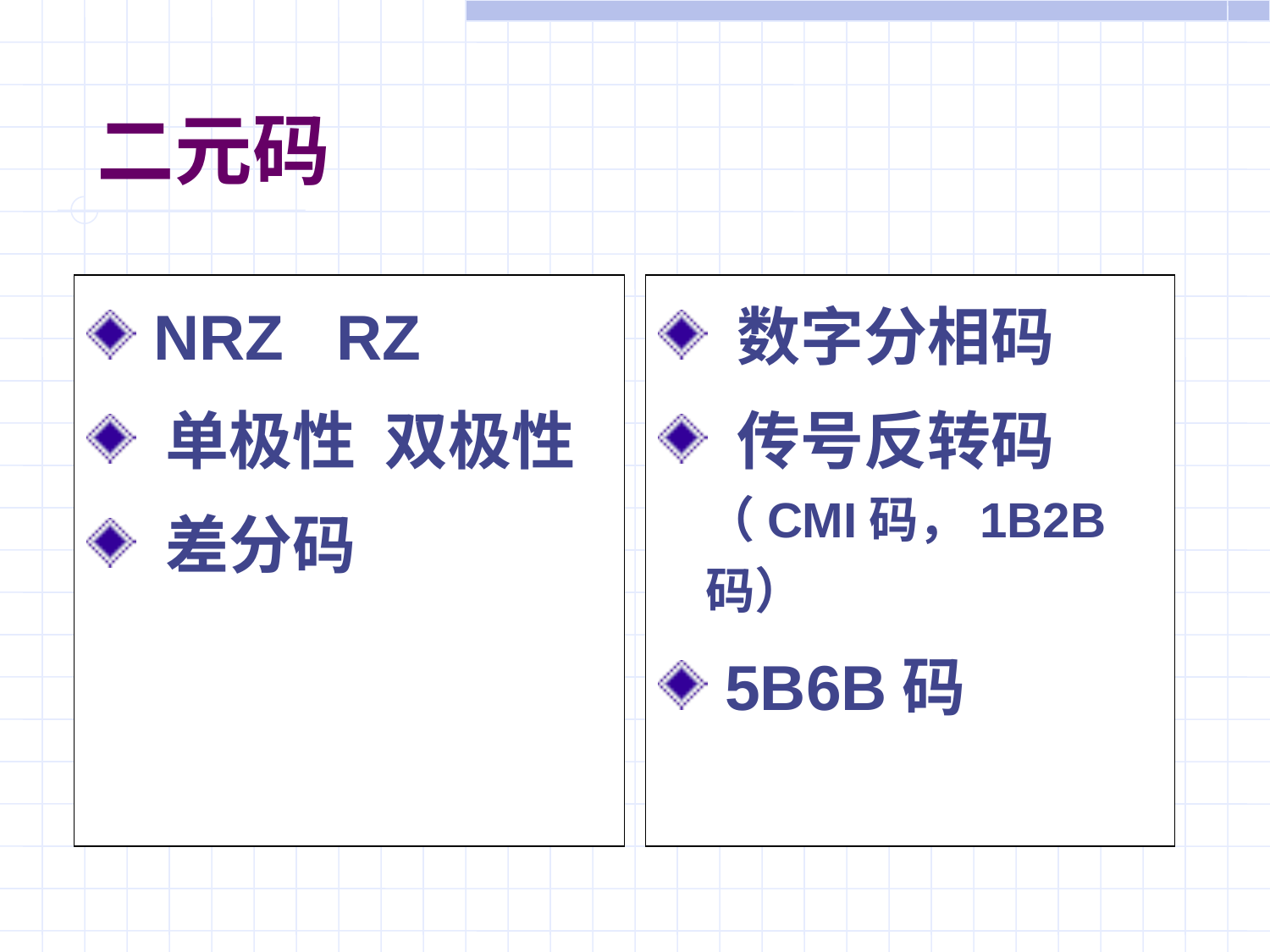

# 二元码
 NRZ   RZ
 单极性  双极性
 差分码
 数字分相码
 传号反转码（CMI码，1B2B码）
 5B6B码